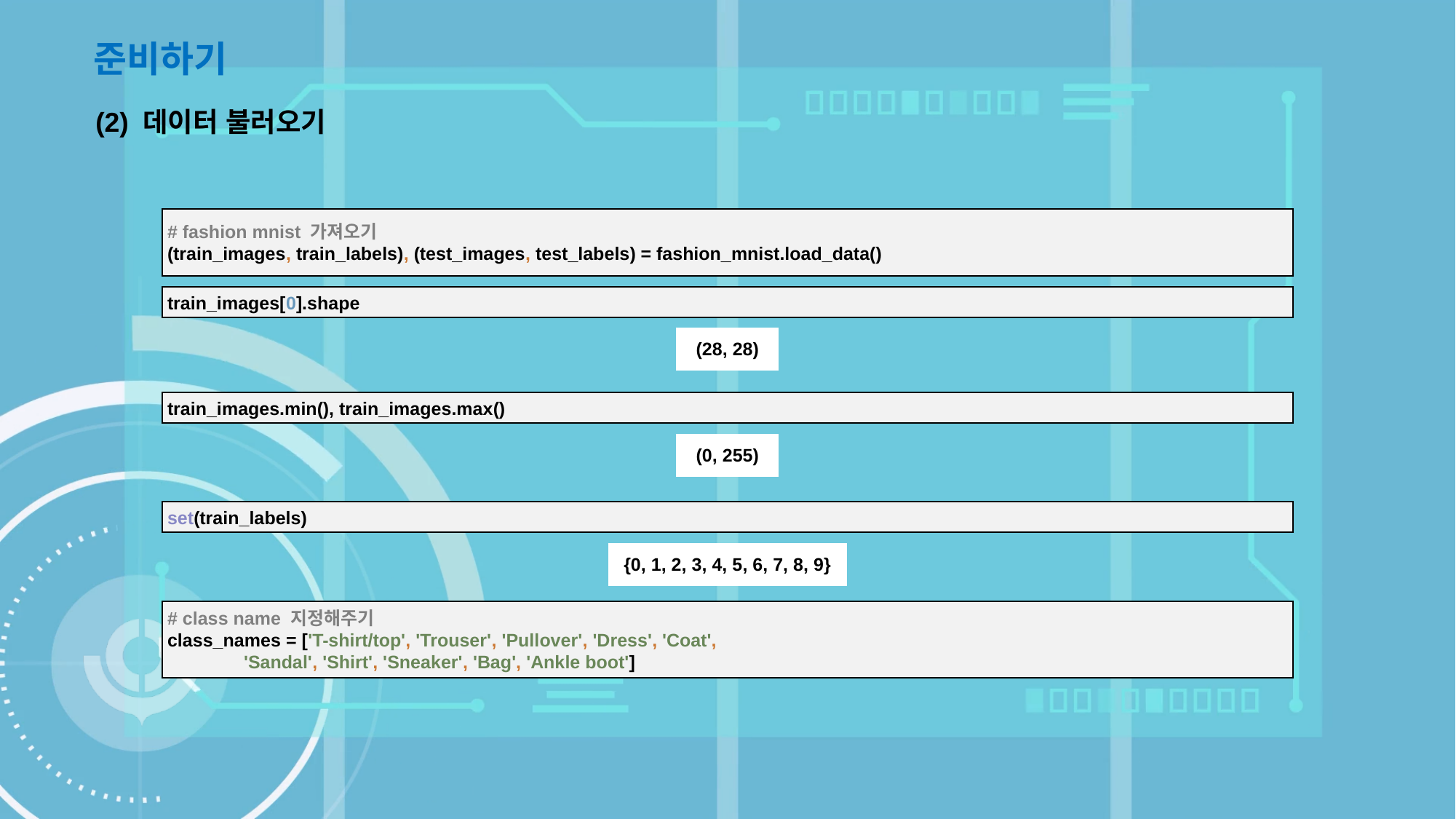

준비하기
(2) 데이터 불러오기
# fashion mnist 가져오기 (train_images, train_labels), (test_images, test_labels) = fashion_mnist.load_data()
train_images[0].shape
| (28, 28) |
| --- |
train_images.min(), train_images.max()
| (0, 255) |
| --- |
set(train_labels)
| {0, 1, 2, 3, 4, 5, 6, 7, 8, 9} |
| --- |
# class name 지정해주기 class_names = ['T-shirt/top', 'Trouser', 'Pullover', 'Dress', 'Coat', 'Sandal', 'Shirt', 'Sneaker', 'Bag', 'Ankle boot']